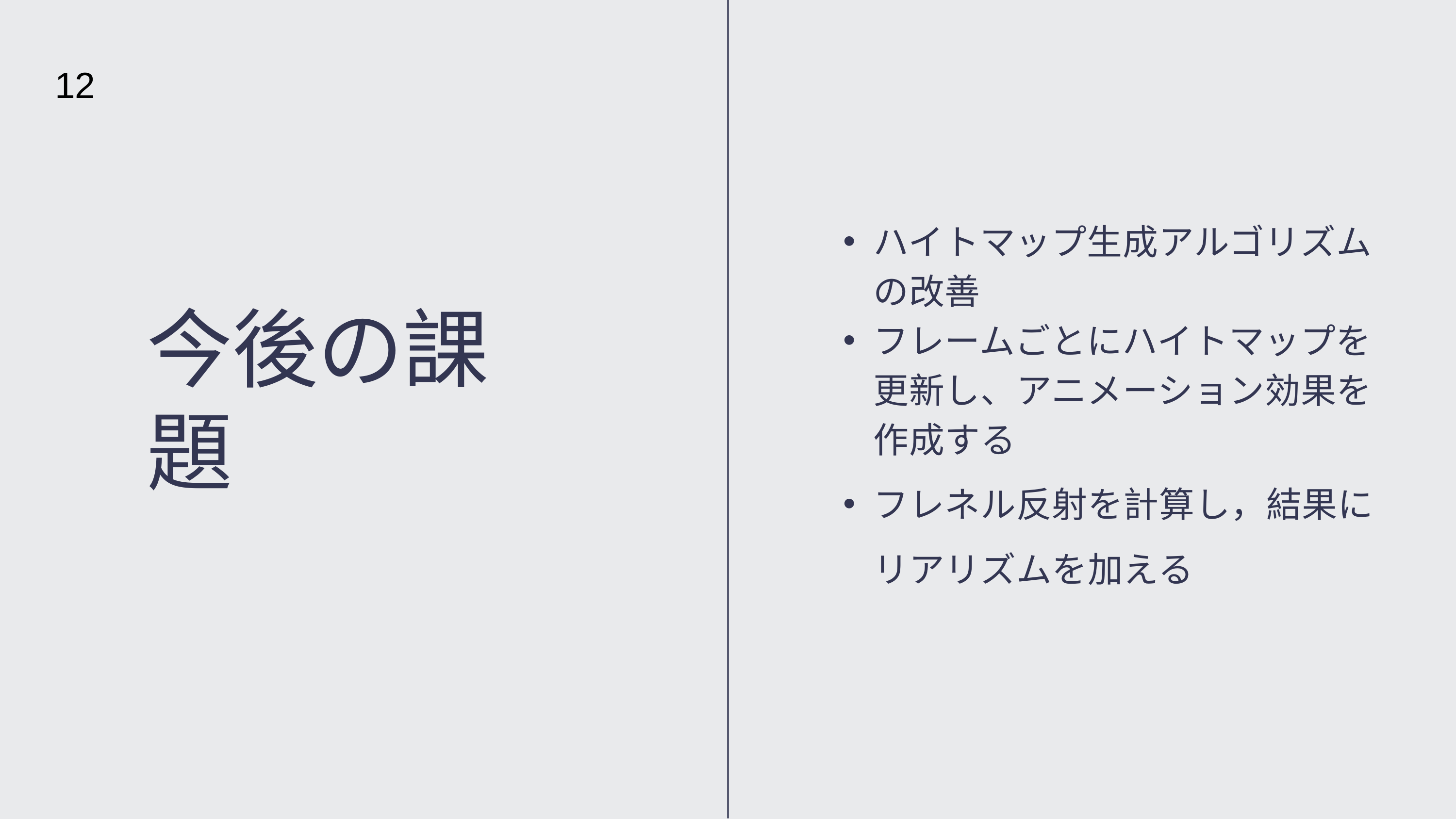

12
ハイトマップ生成アルゴリズムの改善
フレームごとにハイトマップを更新し、アニメーション効果を作成する
フレネル反射を計算し，結果にリアリズムを加える
今後の課題